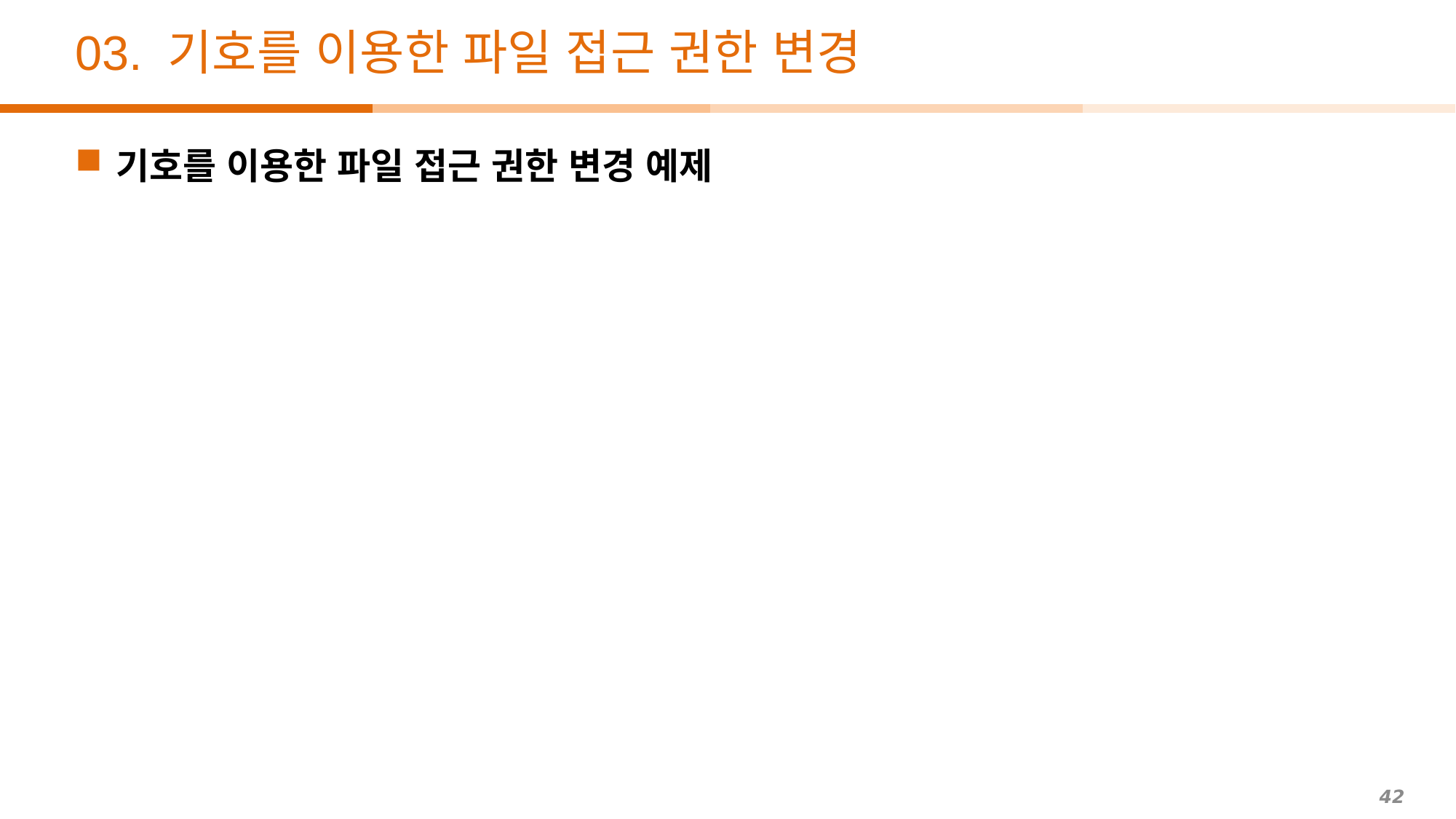

# 03. 기호를 이용한 파일 접근 권한 변경
기호를 이용한 파일 접근 권한 변경 예제